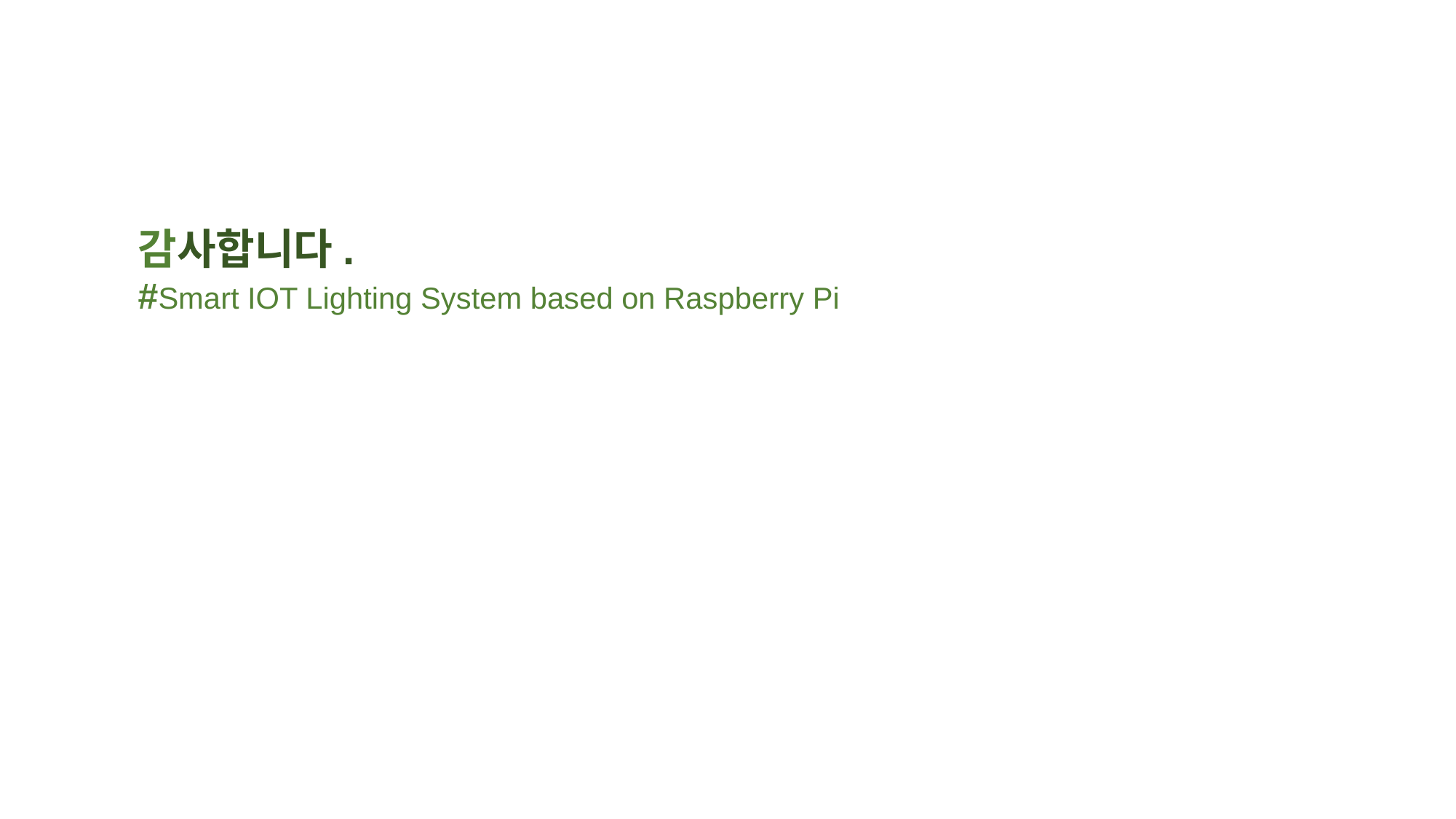

감사합니다.
#Smart IOT Lighting System based on Raspberry Pi